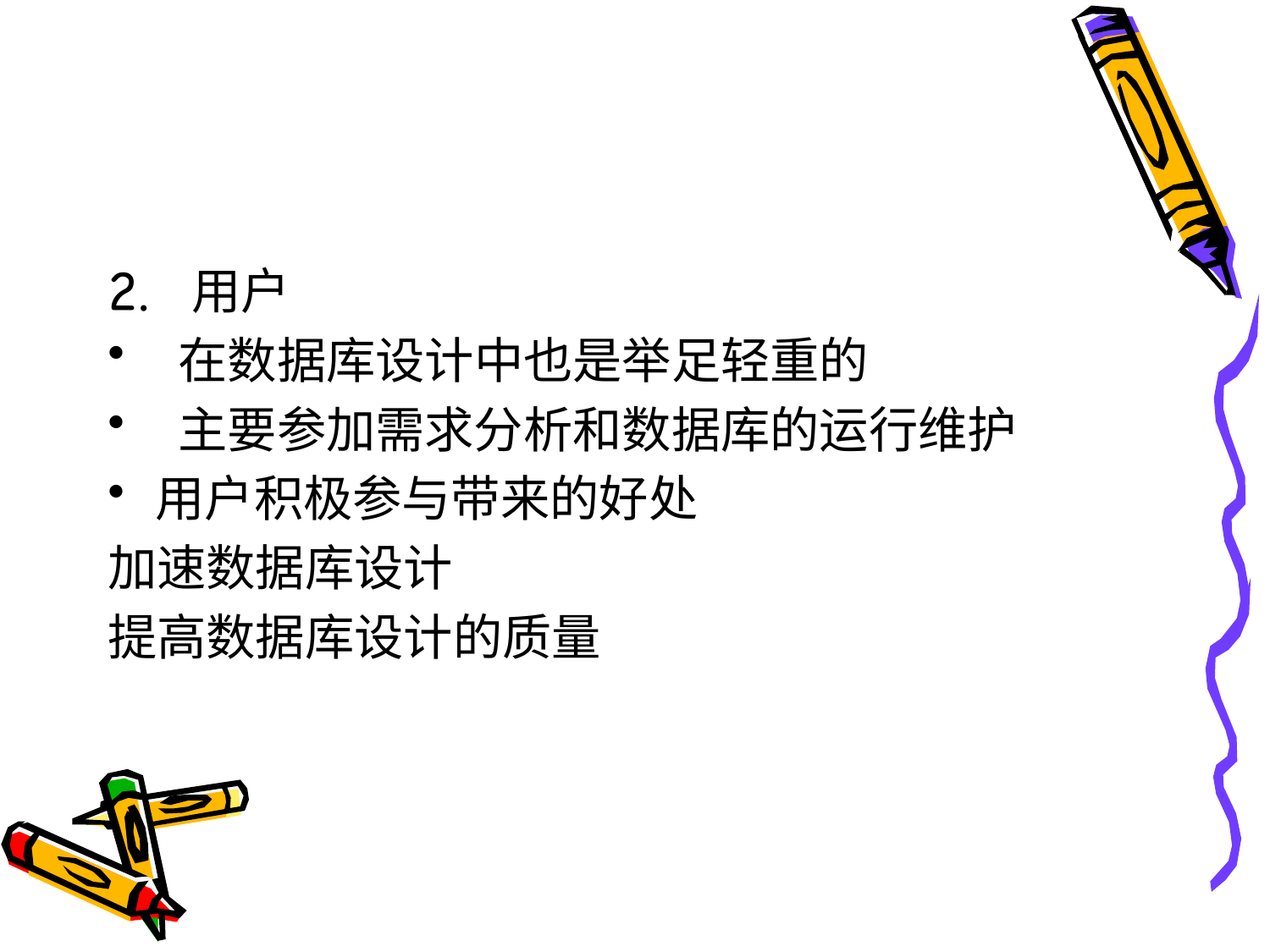

#
2.  用户
 在数据库设计中也是举足轻重的
 主要参加需求分析和数据库的运行维护
用户积极参与带来的好处
加速数据库设计
提高数据库设计的质量